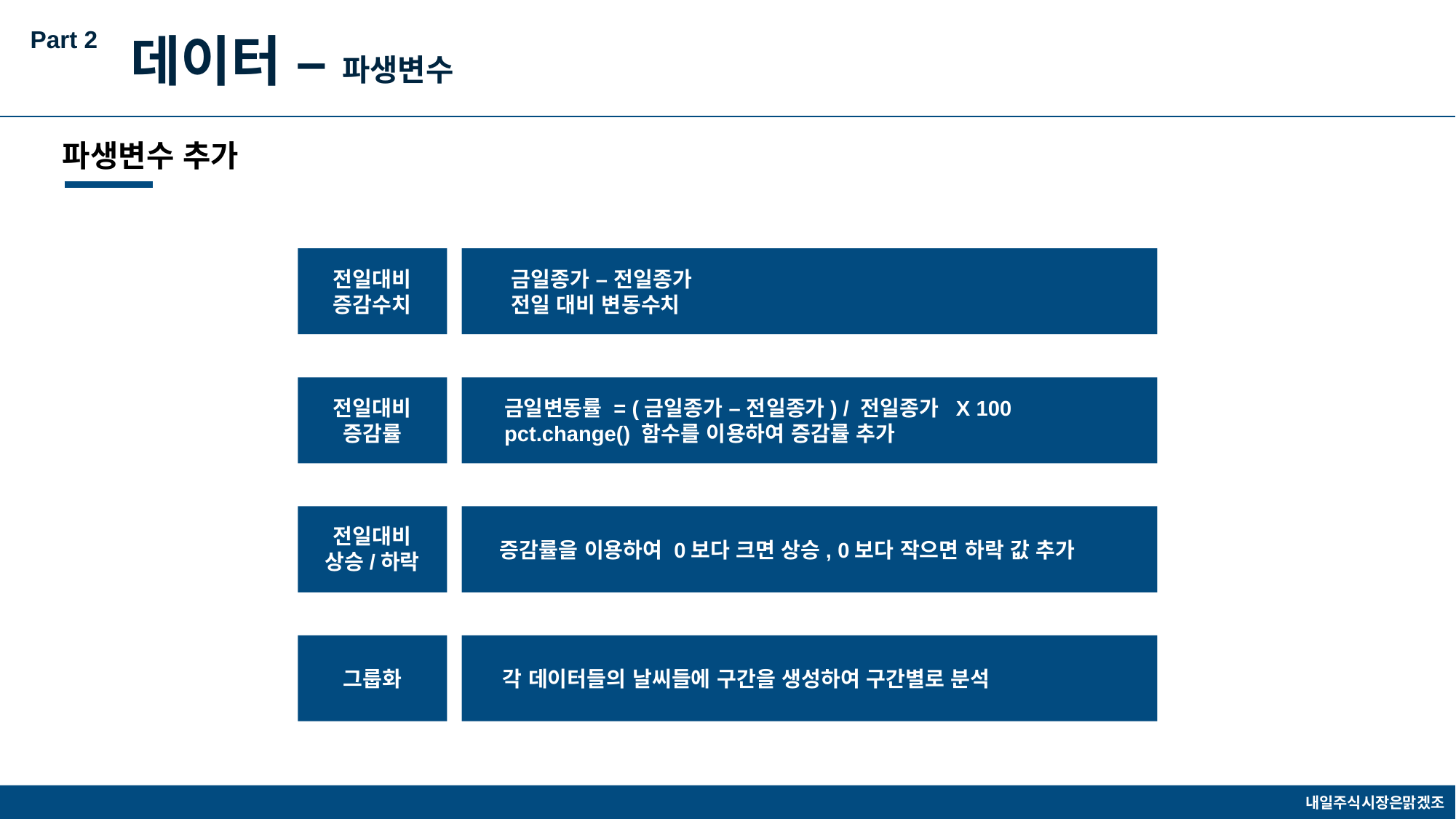

Part 2
데이터 – 파생변수
파생변수 추가

금일종가 – 전일종가
전일 대비 변동수치
전일대비
증감수치

금일변동률 = (금일종가 – 전일종가) / 전일종가  X 100
pct.change() 함수를 이용하여 증감률 추가
전일대비
증감률

전일대비
상승/하락
증감률을 이용하여 0보다 크면 상승, 0보다 작으면 하락 값 추가

각 데이터들의 날씨들에 구간을 생성하여 구간별로 분석
그룹화
내일주식시장은맑겠조